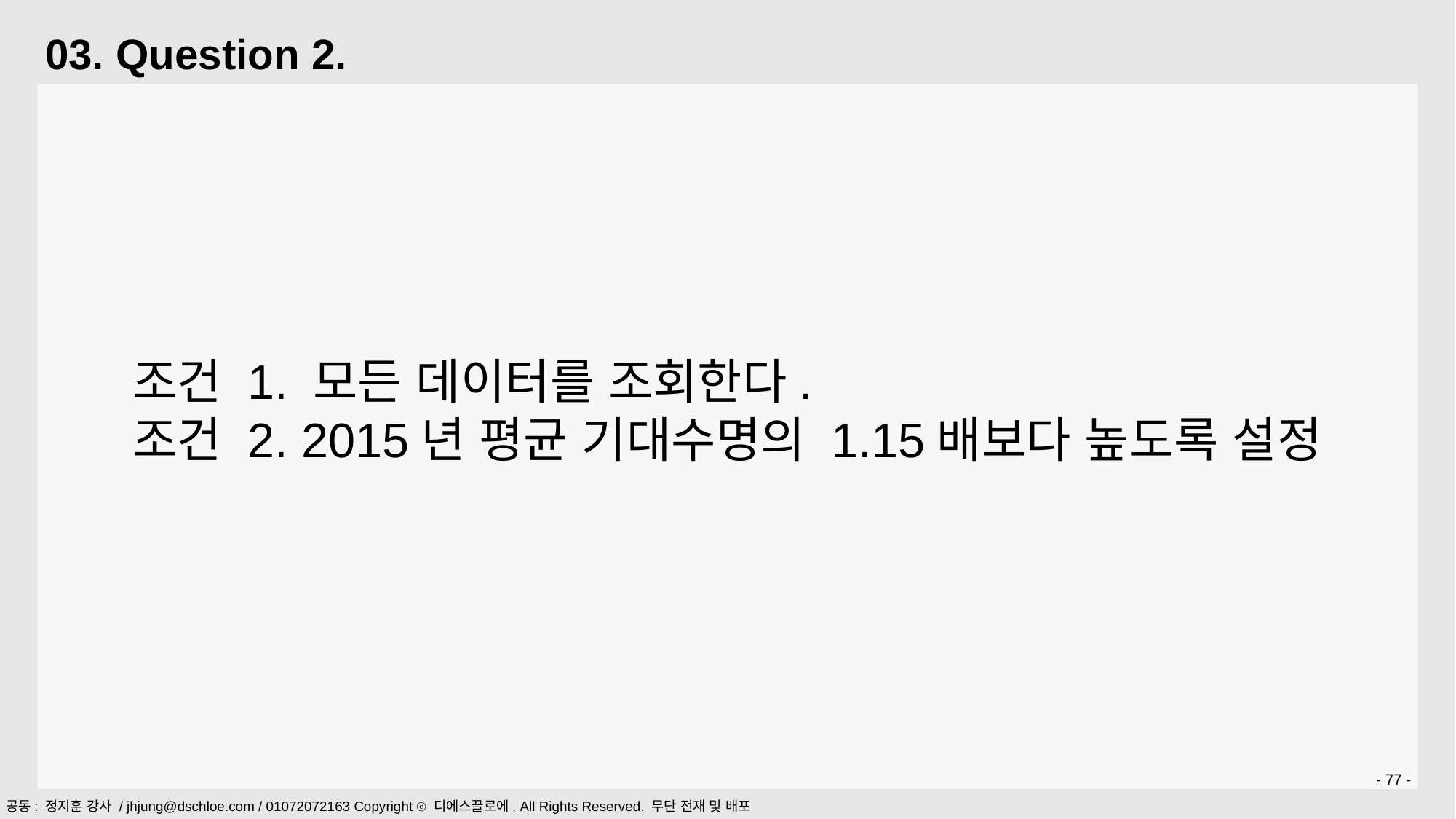

03. Question 2.
조건 1. 모든 데이터를 조회한다.
조건 2. 2015년 평균 기대수명의 1.15배보다 높도록 설정
- 77 -